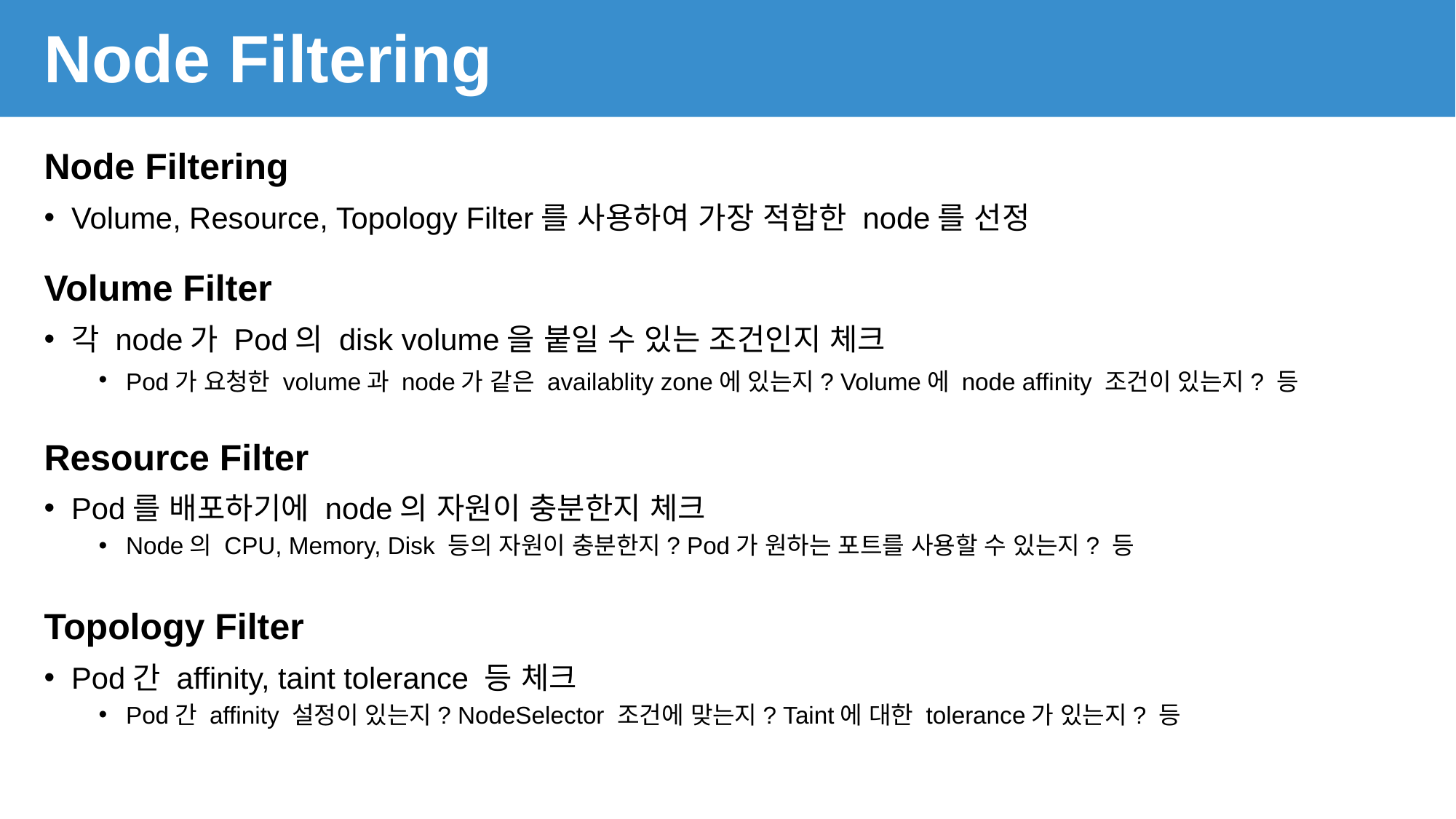

# Node Filtering
Node Filtering
Volume, Resource, Topology Filter를 사용하여 가장 적합한 node를 선정
Volume Filter
각 node가 Pod의 disk volume을 붙일 수 있는 조건인지 체크
Pod가 요청한 volume과 node가 같은 availablity zone에 있는지? Volume에 node affinity 조건이 있는지? 등
Resource Filter
Pod를 배포하기에 node의 자원이 충분한지 체크
Node의 CPU, Memory, Disk 등의 자원이 충분한지? Pod가 원하는 포트를 사용할 수 있는지? 등
Topology Filter
Pod간 affinity, taint tolerance 등 체크
Pod간 affinity 설정이 있는지? NodeSelector 조건에 맞는지? Taint에 대한 tolerance가 있는지? 등